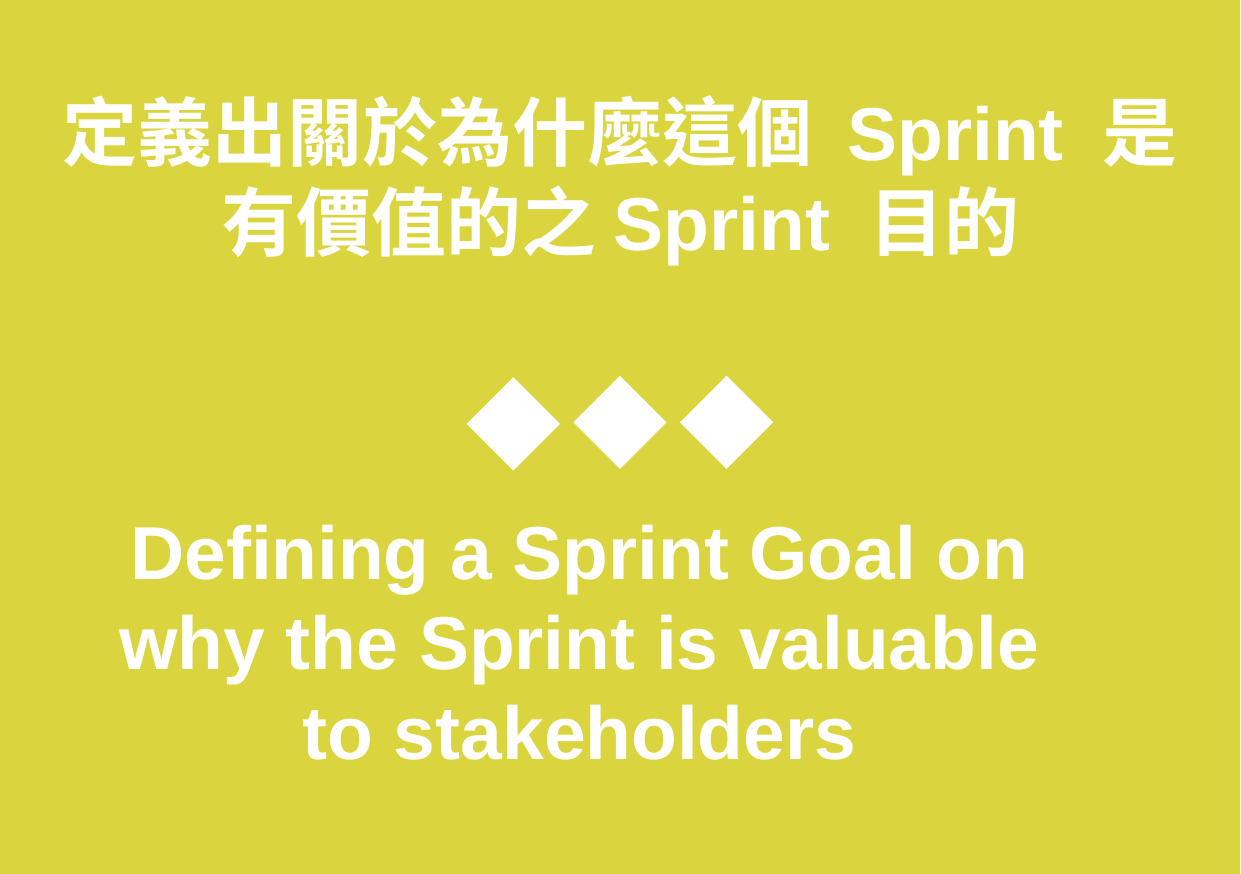

定義出關於為什麼這個 Sprint 是有價值的之Sprint 目的

Defining a Sprint Goal on why the Sprint is valuable to stakeholders